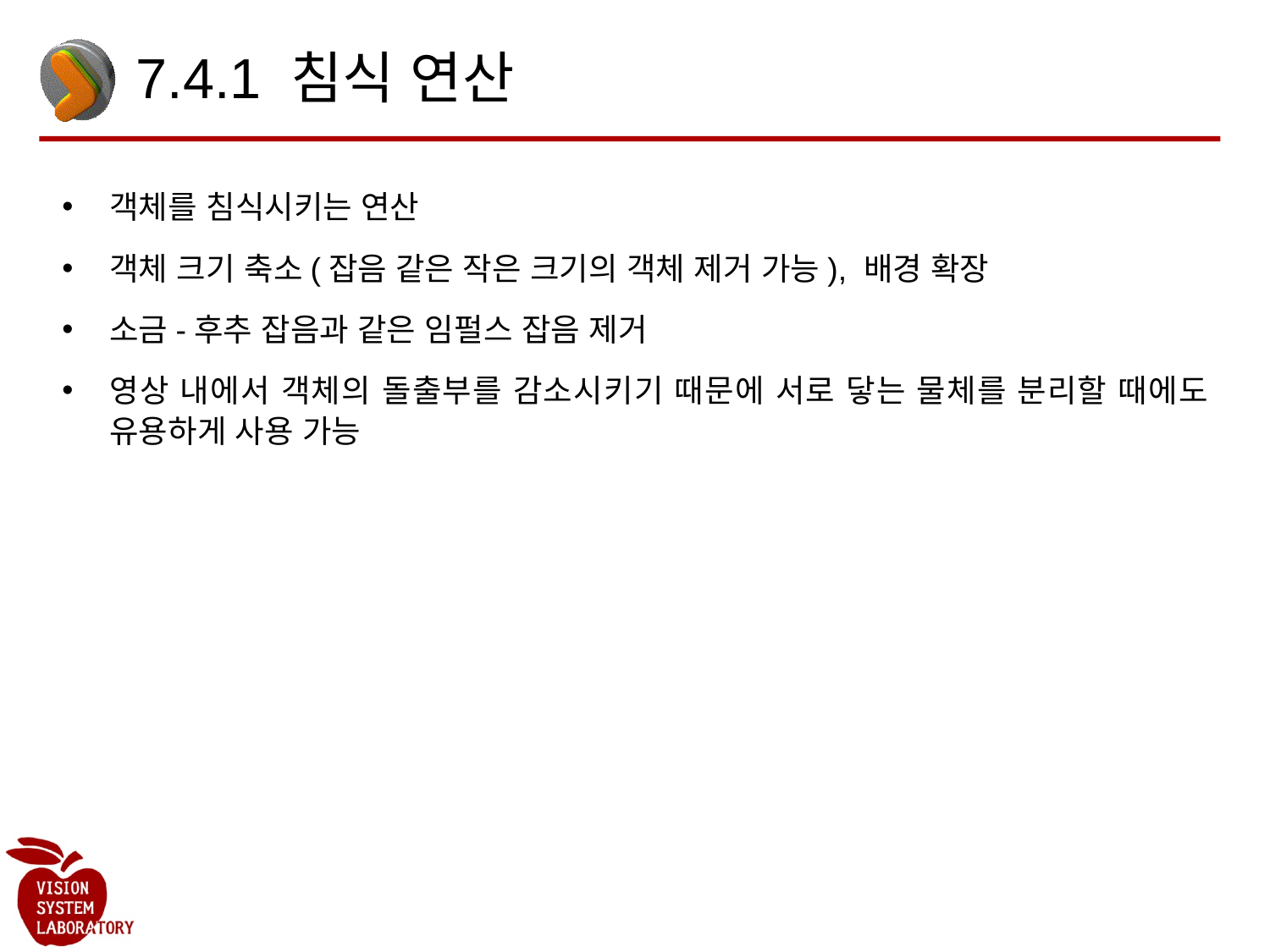

# 7.4.1 침식 연산
객체를 침식시키는 연산
객체 크기 축소(잡음 같은 작은 크기의 객체 제거 가능), 배경 확장
소금-후추 잡음과 같은 임펄스 잡음 제거
영상 내에서 객체의 돌출부를 감소시키기 때문에 서로 닿는 물체를 분리할 때에도 유용하게 사용 가능